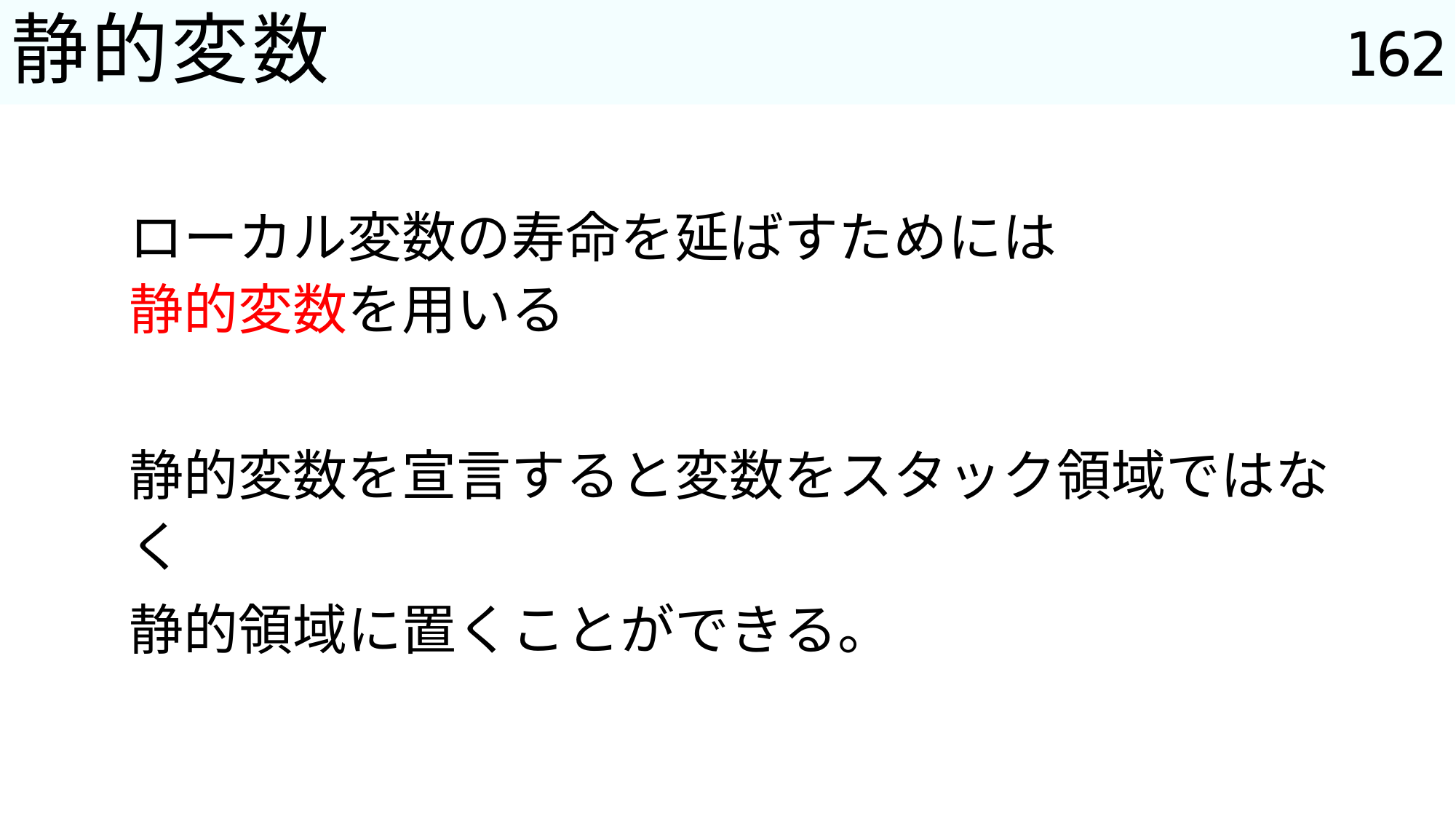

162
# 静的変数
ローカル変数の寿命を延ばすためには
静的変数を用いる

静的変数を宣言すると変数をスタック領域ではなく
静的領域に置くことができる。